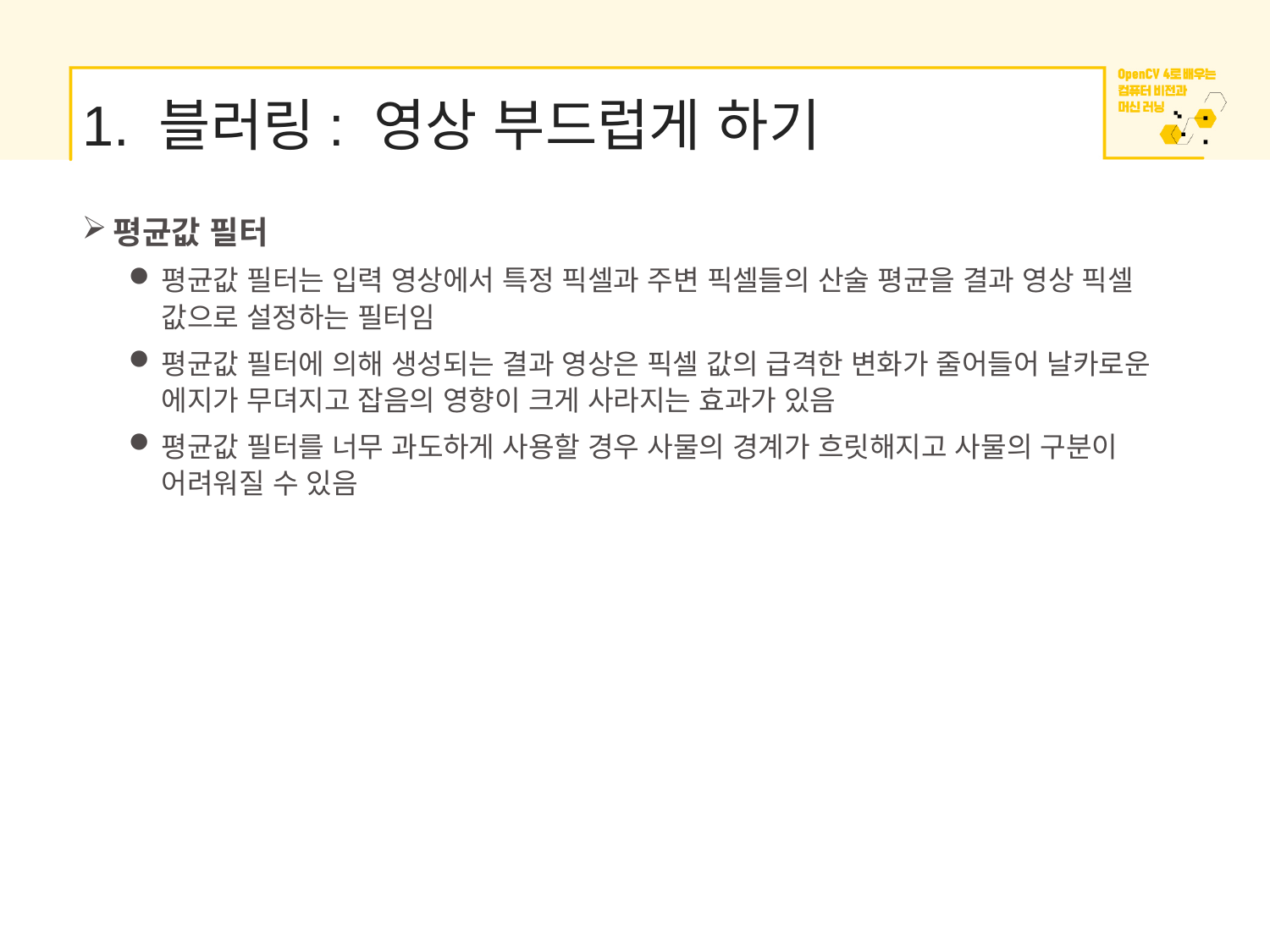

# 1. 블러링: 영상 부드럽게 하기
평균값 필터
평균값 필터는 입력 영상에서 특정 픽셀과 주변 픽셀들의 산술 평균을 결과 영상 픽셀 값으로 설정하는 필터임
평균값 필터에 의해 생성되는 결과 영상은 픽셀 값의 급격한 변화가 줄어들어 날카로운 에지가 무뎌지고 잡음의 영향이 크게 사라지는 효과가 있음
평균값 필터를 너무 과도하게 사용할 경우 사물의 경계가 흐릿해지고 사물의 구분이 어려워질 수 있음